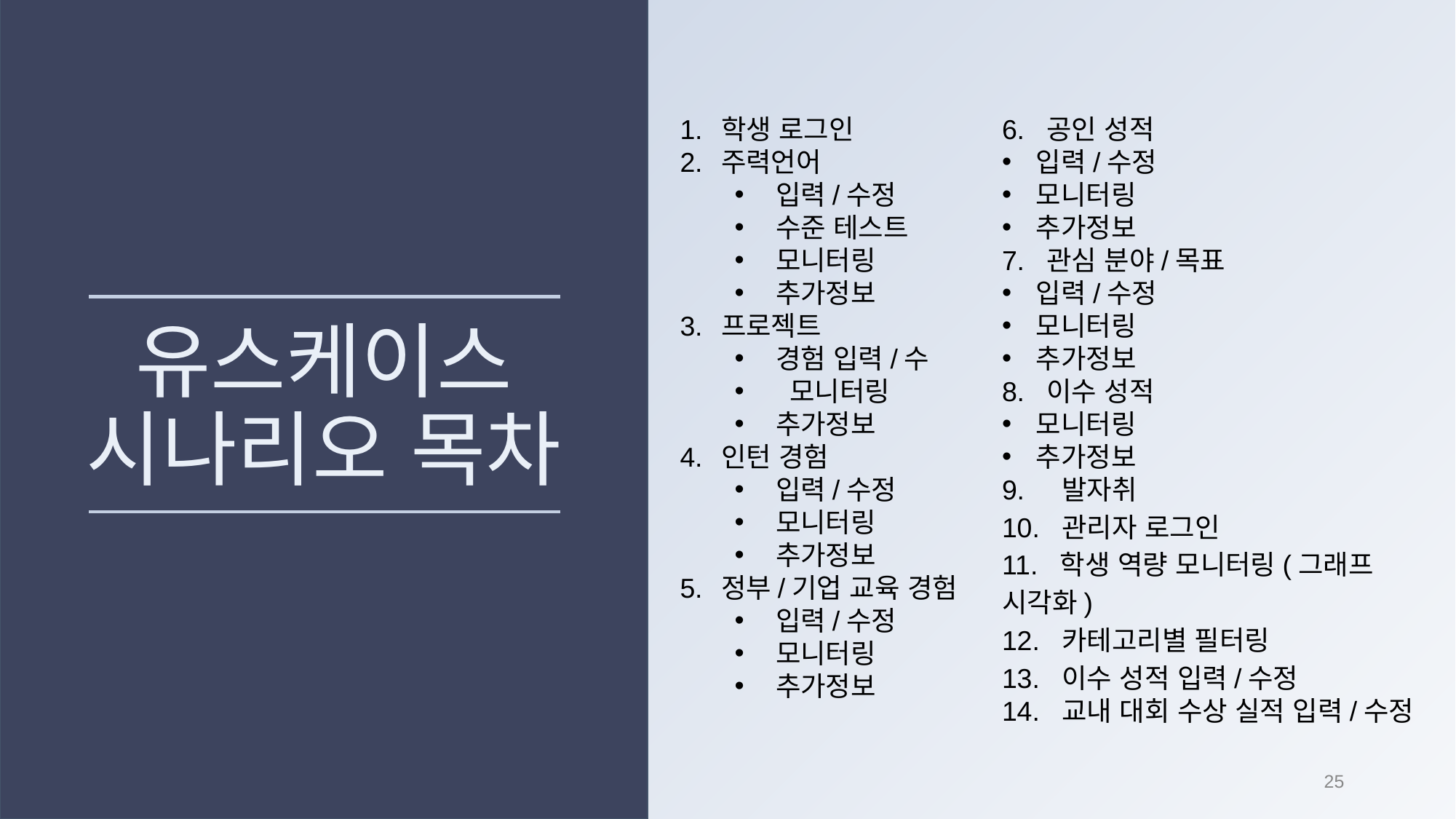

학생 로그인
주력언어
입력/수정
수준 테스트
모니터링
추가정보
프로젝트
경험 입력/수
 모니터링
추가정보
인턴 경험
입력/수정
모니터링
추가정보
정부/기업 교육 경험
입력/수정
모니터링
추가정보
6.  공인 성적
입력/수정
모니터링
추가정보
7.  관심 분야/목표
입력/수정
모니터링
추가정보
8.  이수 성적
모니터링
추가정보
9.    발자취
10.  관리자 로그인
11.  학생 역량 모니터링(그래프 시각화)
12.  카테고리별 필터링
13.  이수 성적 입력/수정
14.  교내 대회 수상 실적 입력/수정

# 유스케이스 시나리오 목차
25